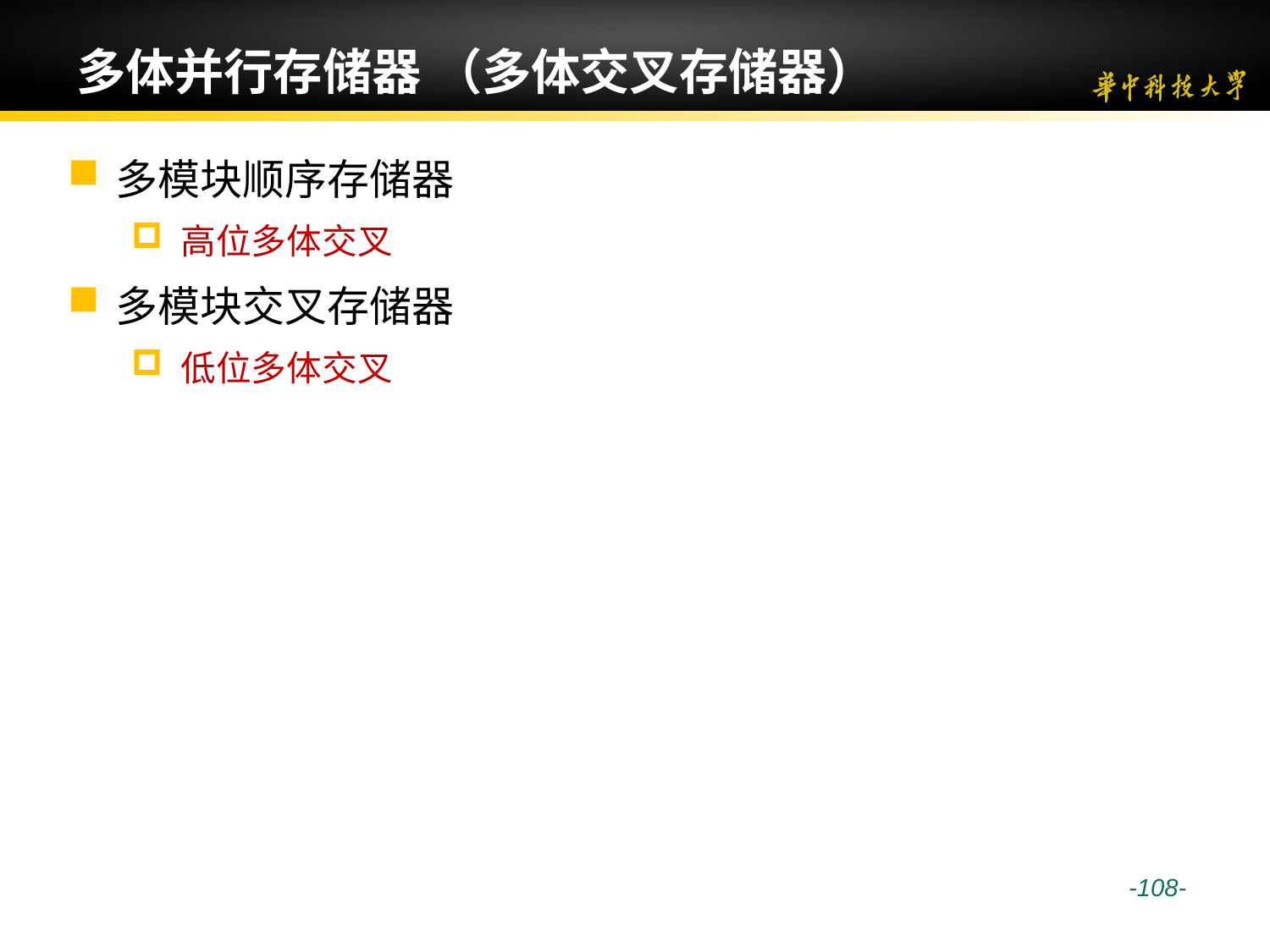

# 多体并行存储器 （多体交叉存储器）
多模块顺序存储器
高位多体交叉
多模块交叉存储器
低位多体交叉
 -108-